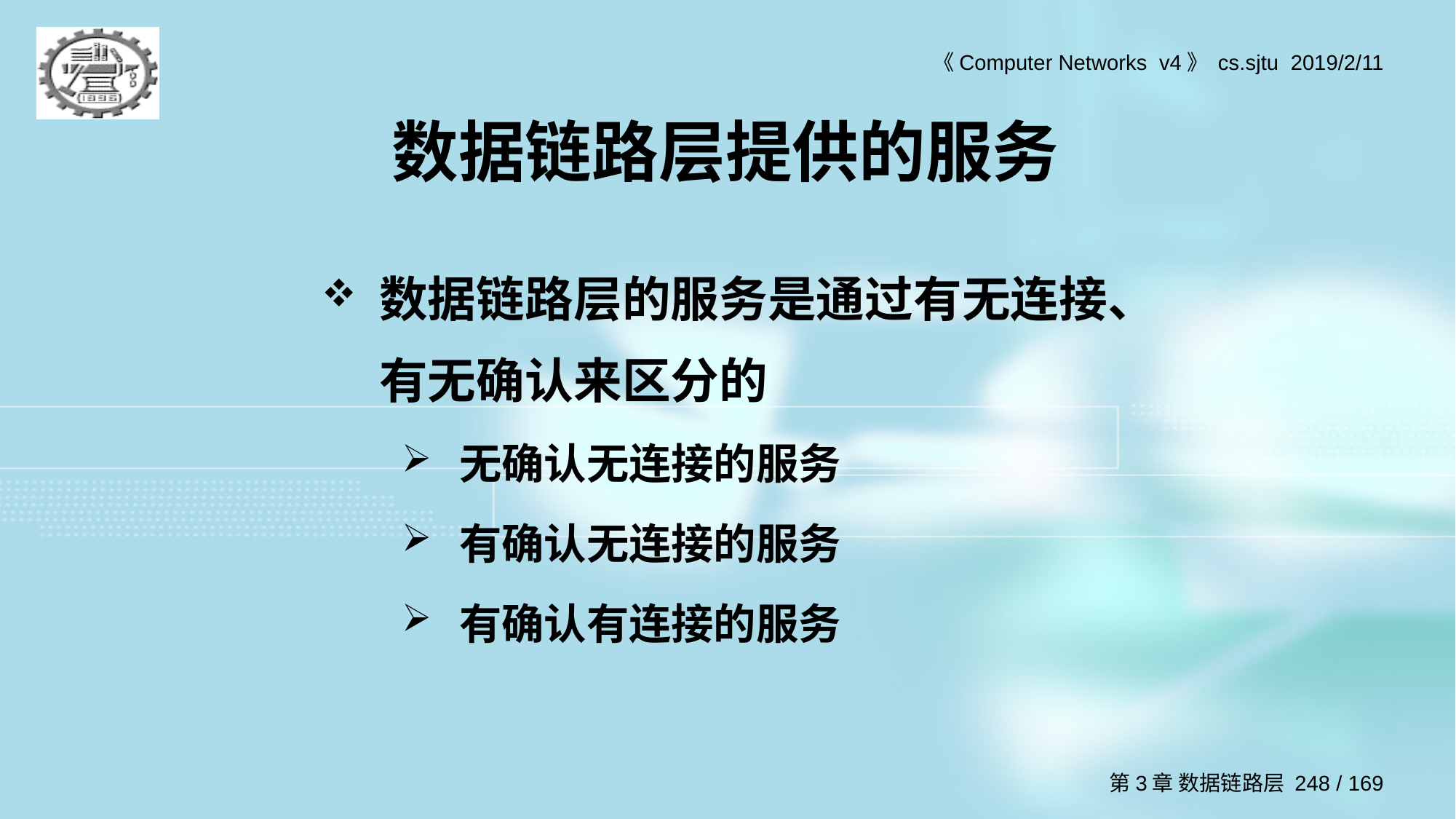

# 数据链路层提供的服务
数据链路层的服务是通过有无连接、有无确认来区分的
无确认无连接的服务
有确认无连接的服务
有确认有连接的服务